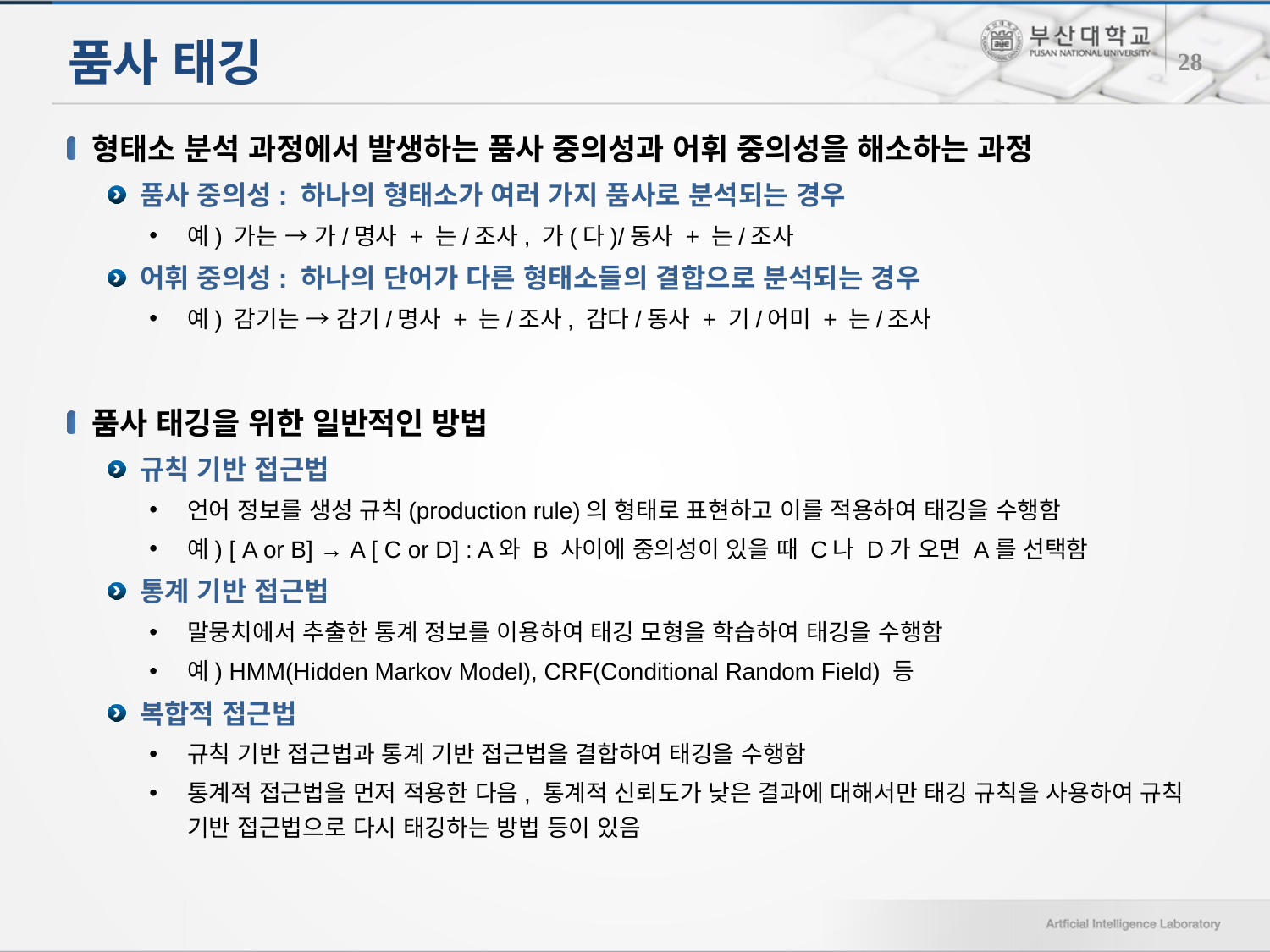

# 품사 태깅
28
형태소 분석 과정에서 발생하는 품사 중의성과 어휘 중의성을 해소하는 과정
품사 중의성: 하나의 형태소가 여러 가지 품사로 분석되는 경우
예) 가는 → 가/명사 + 는/조사, 가(다)/동사 + 는/조사
어휘 중의성: 하나의 단어가 다른 형태소들의 결합으로 분석되는 경우
예) 감기는 → 감기/명사 + 는/조사, 감다/동사 + 기/어미 + 는/조사

품사 태깅을 위한 일반적인 방법
규칙 기반 접근법
언어 정보를 생성 규칙(production rule)의 형태로 표현하고 이를 적용하여 태깅을 수행함
예) [ A or B] → A [ C or D] : A와 B 사이에 중의성이 있을 때 C나 D가 오면 A를 선택함
통계 기반 접근법
말뭉치에서 추출한 통계 정보를 이용하여 태깅 모형을 학습하여 태깅을 수행함
예) HMM(Hidden Markov Model), CRF(Conditional Random Field) 등
복합적 접근법
규칙 기반 접근법과 통계 기반 접근법을 결합하여 태깅을 수행함
통계적 접근법을 먼저 적용한 다음, 통계적 신뢰도가 낮은 결과에 대해서만 태깅 규칙을 사용하여 규칙 기반 접근법으로 다시 태깅하는 방법 등이 있음